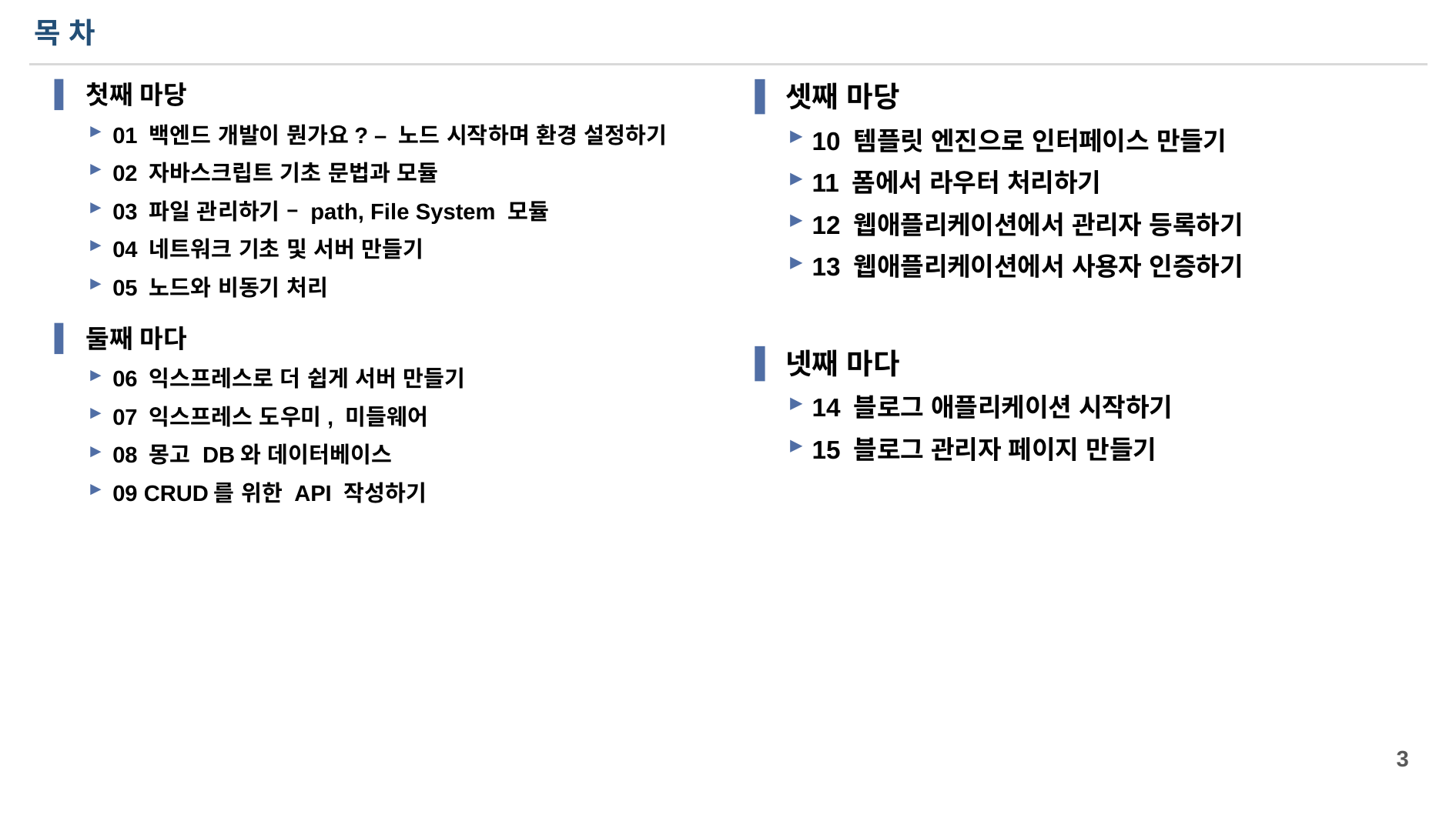

# 목 차
첫째 마당
01 백엔드 개발이 뭔가요? – 노드 시작하며 환경 설정하기
02 자바스크립트 기초 문법과 모듈
03 파일 관리하기 – path, File System 모듈
04 네트워크 기초 및 서버 만들기
05 노드와 비동기 처리
둘째 마다
06 익스프레스로 더 쉽게 서버 만들기
07 익스프레스 도우미, 미들웨어
08 몽고 DB와 데이터베이스
09 CRUD를 위한 API 작성하기
셋째 마당
10 템플릿 엔진으로 인터페이스 만들기
11 폼에서 라우터 처리하기
12 웹애플리케이션에서 관리자 등록하기
13 웹애플리케이션에서 사용자 인증하기

넷째 마다
14 블로그 애플리케이션 시작하기
15 블로그 관리자 페이지 만들기
3